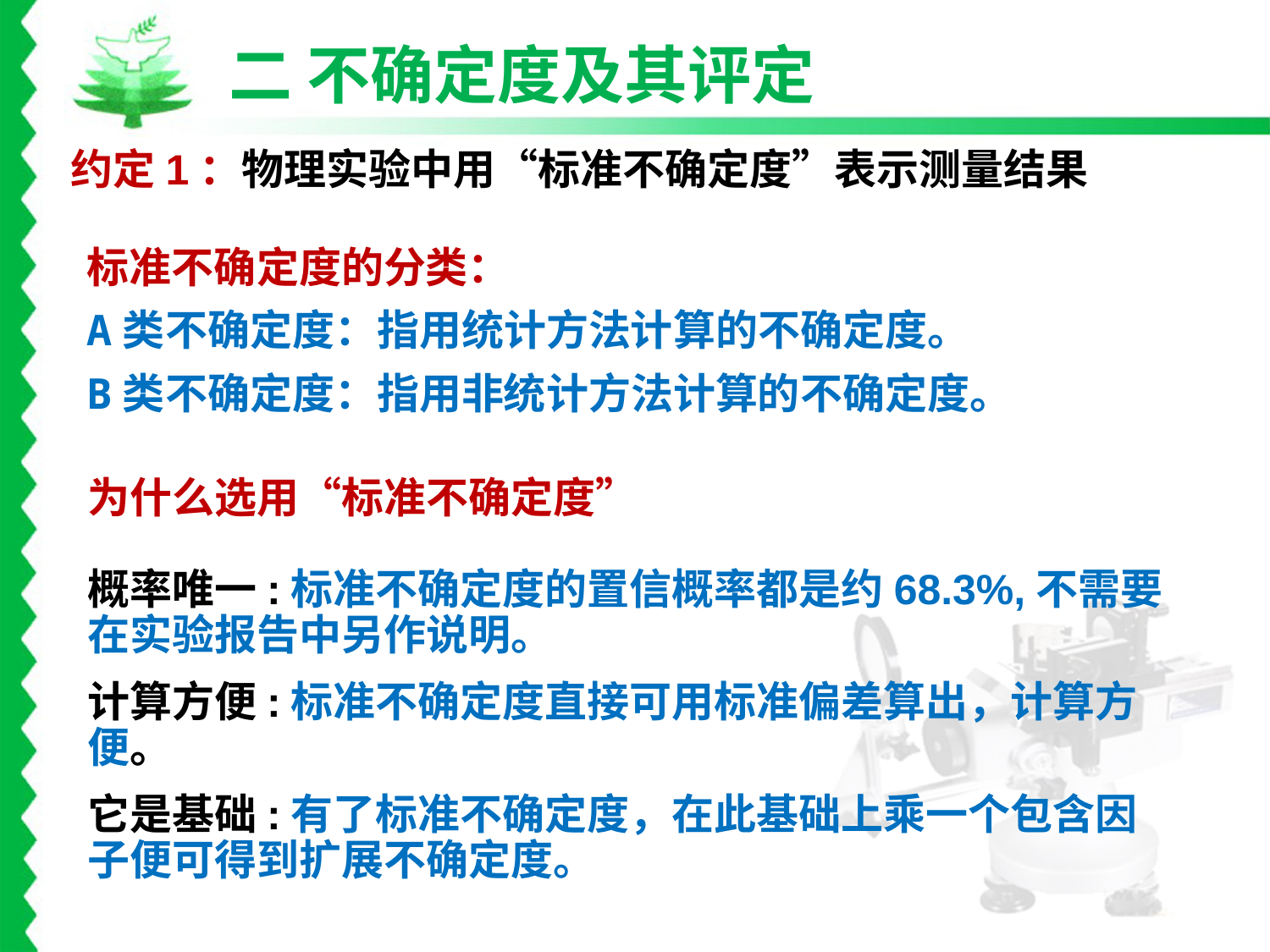

二 不确定度及其评定
 约定1：物理实验中用“标准不确定度”表示测量结果
标准不确定度的分类：
A类不确定度：指用统计方法计算的不确定度。
B类不确定度：指用非统计方法计算的不确定度。

为什么选用“标准不确定度”
概率唯一:标准不确定度的置信概率都是约68.3%,不需要在实验报告中另作说明。
计算方便:标准不确定度直接可用标准偏差算出，计算方便。
它是基础:有了标准不确定度，在此基础上乘一个包含因子便可得到扩展不确定度。